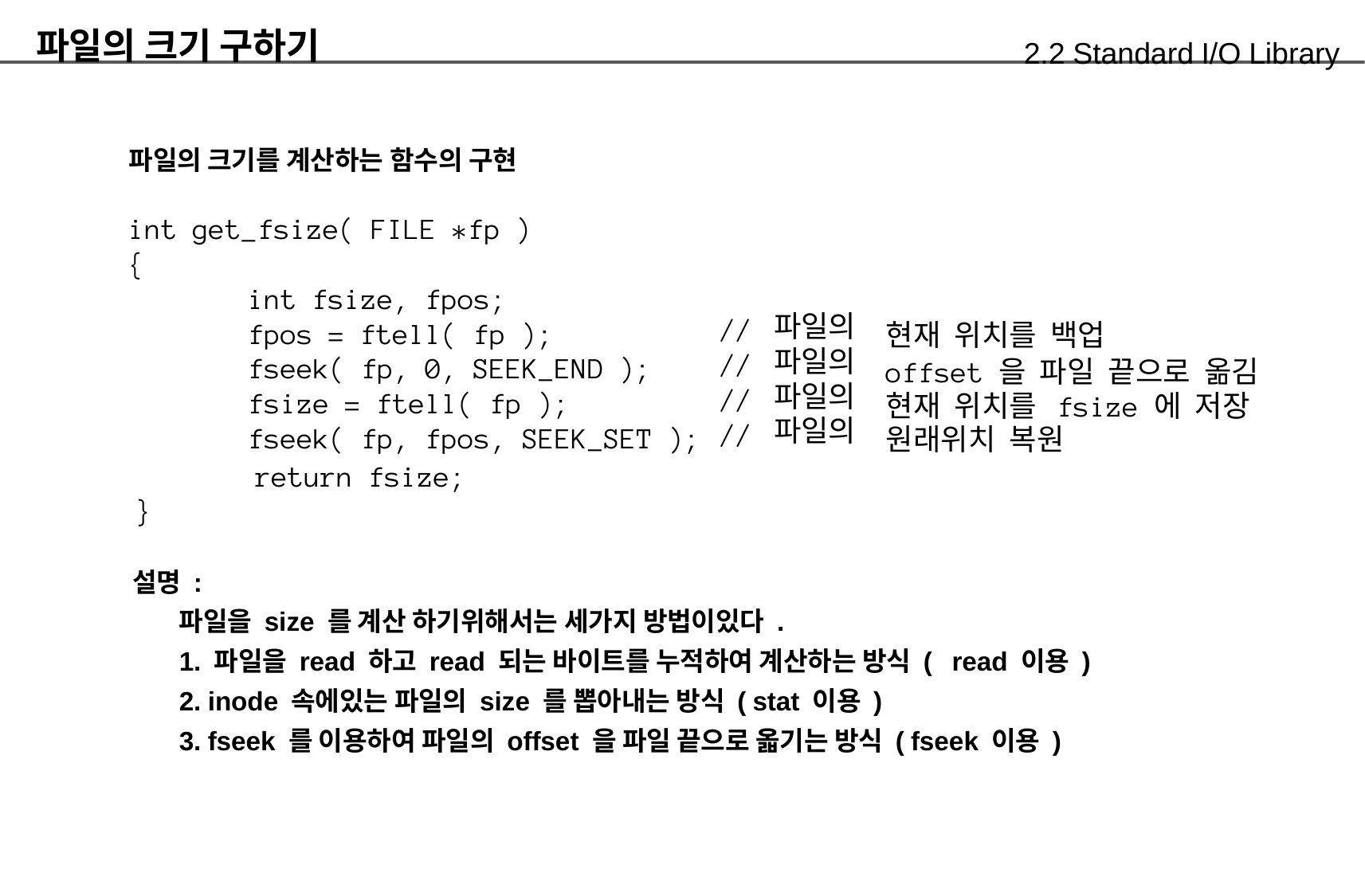

파일의 크기 구하기

	파일의 크기를 계산하는 함수의 구현

	int  get_fsize(  FILE  *fp  )
	{
		int  fsize,  fpos;
		fpos  =  ftell(  fp  );
		fseek(  fp,  0,  SEEK_END  );
		fsize  =  ftell(  fp  );
		fseek(  fp,  fpos,  SEEK_SET  );
	2.2 Standard I/O Library

현재  위치를  백업
offset 을  파일  끝으로  옮김
현재  위치를  fsize 에  저장
원래위치  복원

파일의
파일의
파일의
파일의
//
//
//
//
			return  fsize;
	}

설명 :
		파일을 size 를 계산 하기위해서는 세가지 방법이있다 .
		1. 파일을 read 하고 read 되는 바이트를 누적하여 계산하는 방식 (   read 이용 )
		2. inode 속에있는 파일의 size 를 뽑아내는 방식 ( stat 이용 )
		3. fseek 를 이용하여 파일의 offset 을 파일 끝으로 옯기는 방식 ( fseek 이용 )